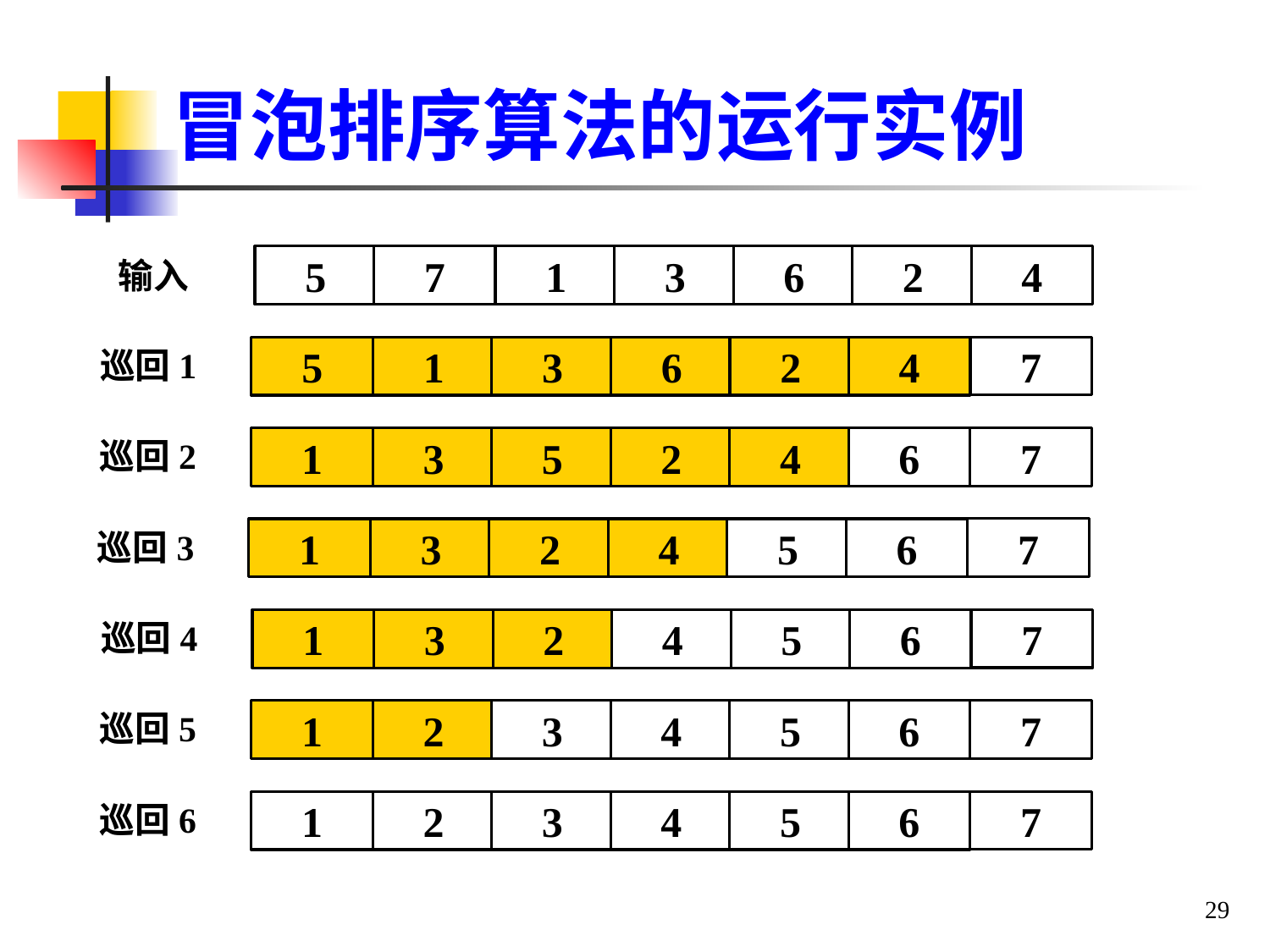

# 冒泡排序算法的运行实例
5
7
1
3
6
2
4
输入
巡回1
7
5
1
3
6
2
4
巡回2
7
1
3
5
2
4
6
巡回3
7
1
3
2
4
5
6
巡回4
7
1
3
2
4
5
6
巡回5
7
1
2
3
4
5
6
巡回6
7
1
2
3
4
5
6
29